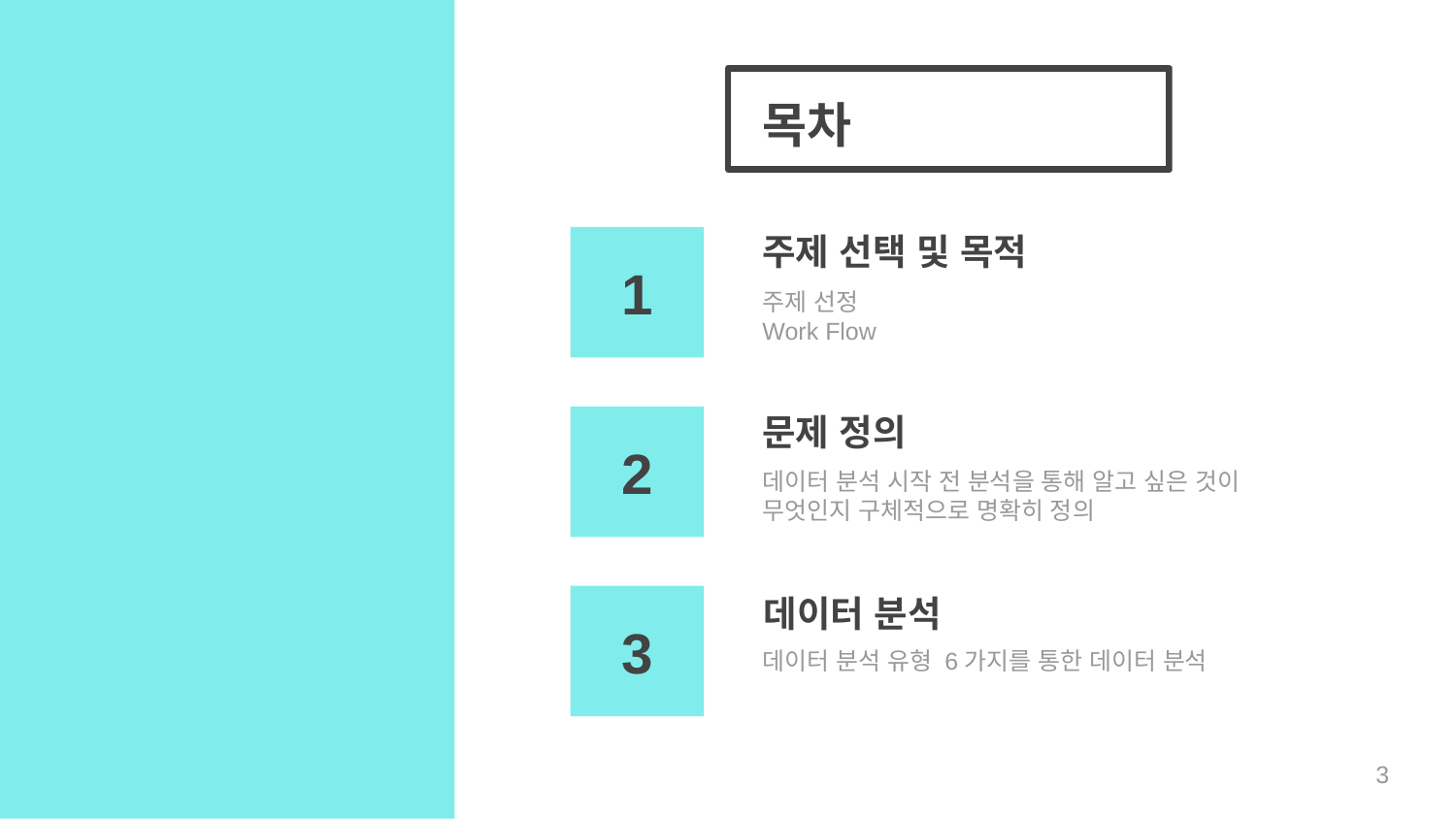

# 목차
주제 선택 및 목적
1
주제 선정
Work Flow
문제 정의
2
데이터 분석 시작 전 분석을 통해 알고 싶은 것이 무엇인지 구체적으로 명확히 정의
데이터 분석
3
데이터 분석 유형 6가지를 통한 데이터 분석
3